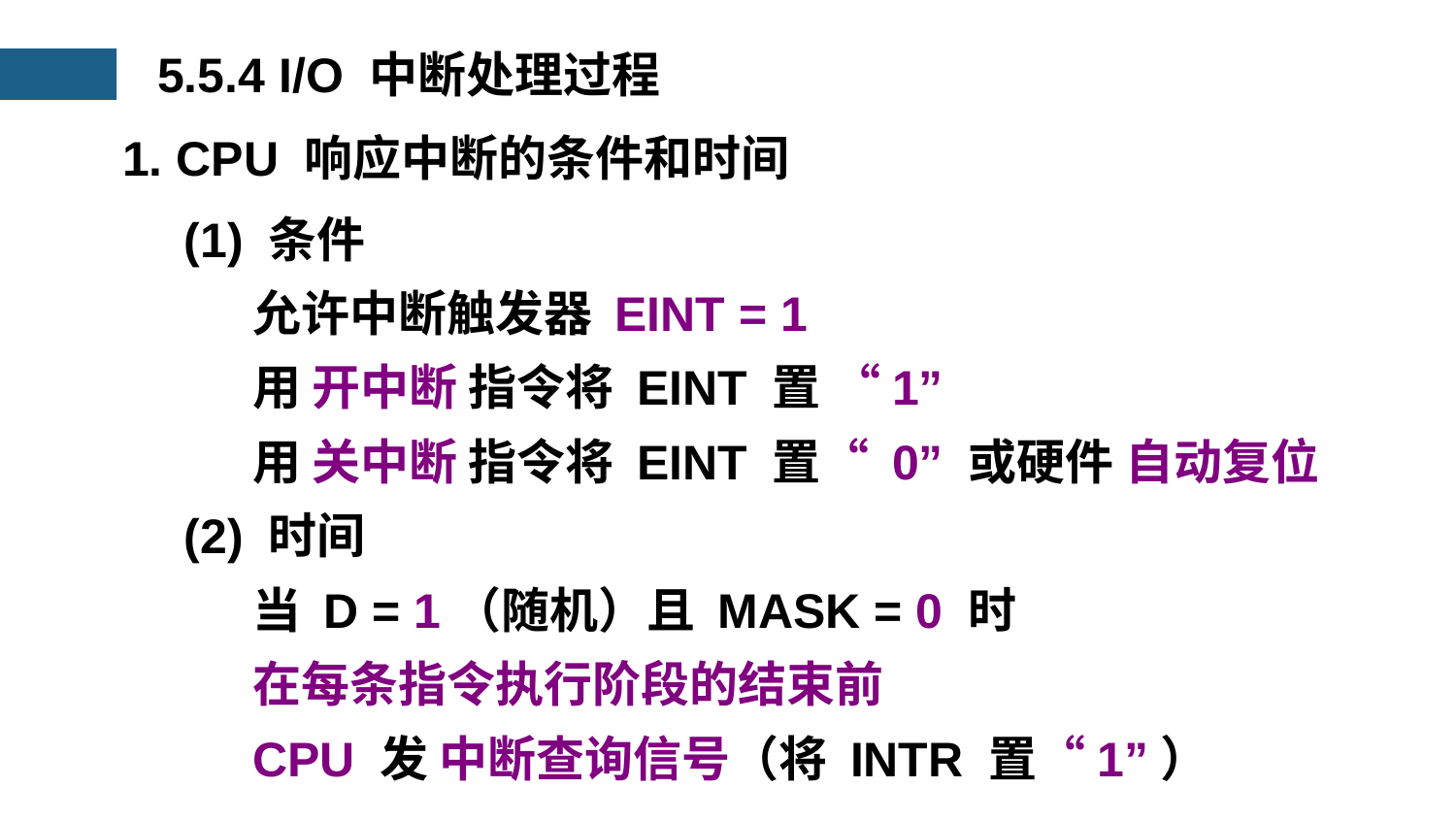

5.5.4 I/O 中断处理过程
1. CPU 响应中断的条件和时间
(1) 条件
允许中断触发器 EINT = 1
用 开中断 指令将 EINT 置 “1”
用 关中断 指令将 EINT 置“ 0” 或硬件 自动复位
(2) 时间
当 D = 1（随机）且 MASK = 0 时
在每条指令执行阶段的结束前
CPU 发 中断查询信号（将 INTR 置“1”）